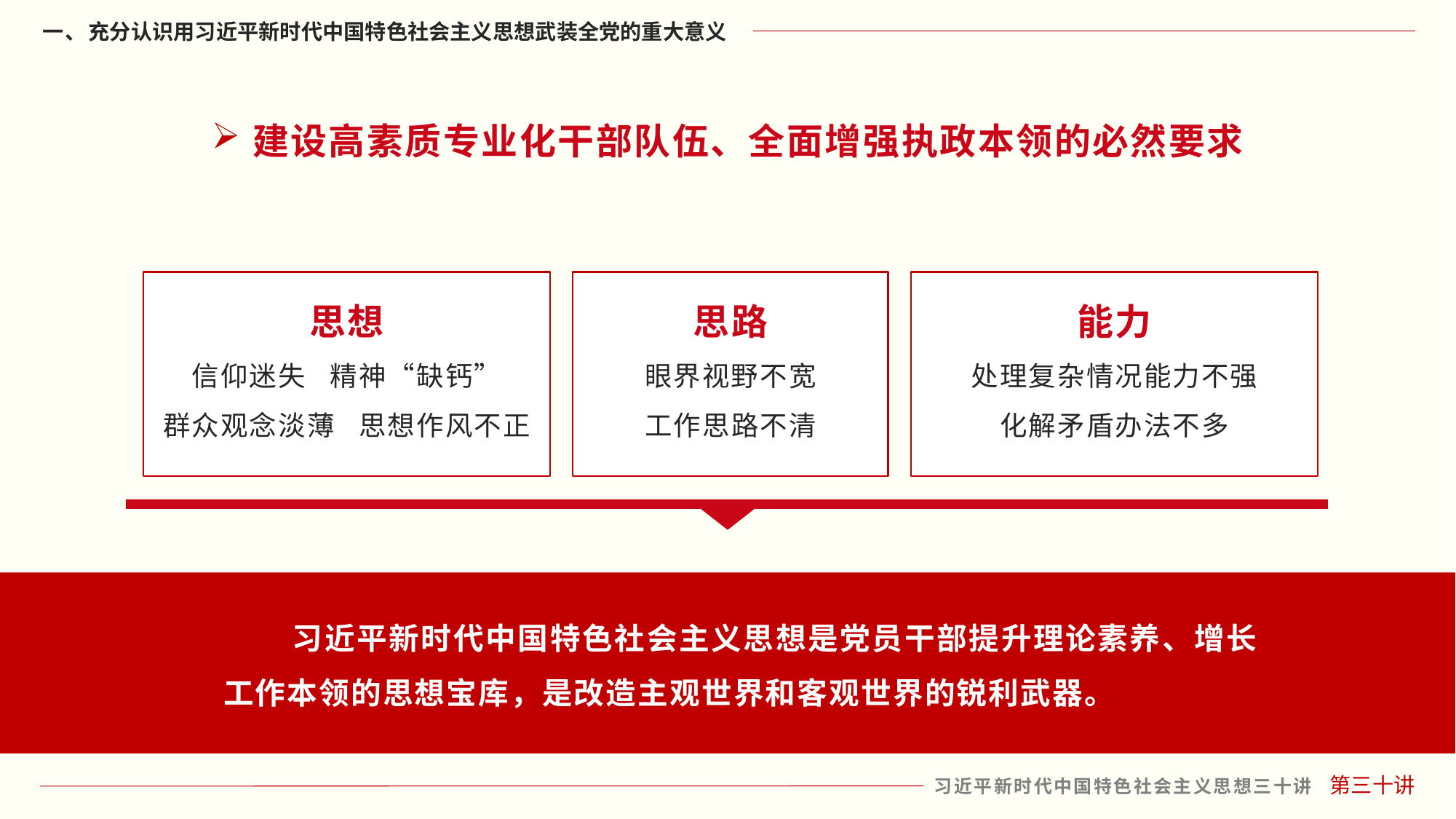

建设高素质专业化干部队伍、全面增强执政本领的必然要求

思想
信仰迷失   精神“缺钙”
群众观念淡薄   思想作风不正

思路
眼界视野不宽
工作思路不清

能力
处理复杂情况能力不强
化解矛盾办法不多

       习近平新时代中国特色社会主义思想是党员干部提升理论素养、增长工作本领的思想宝库，是改造主观世界和客观世界的锐利武器。